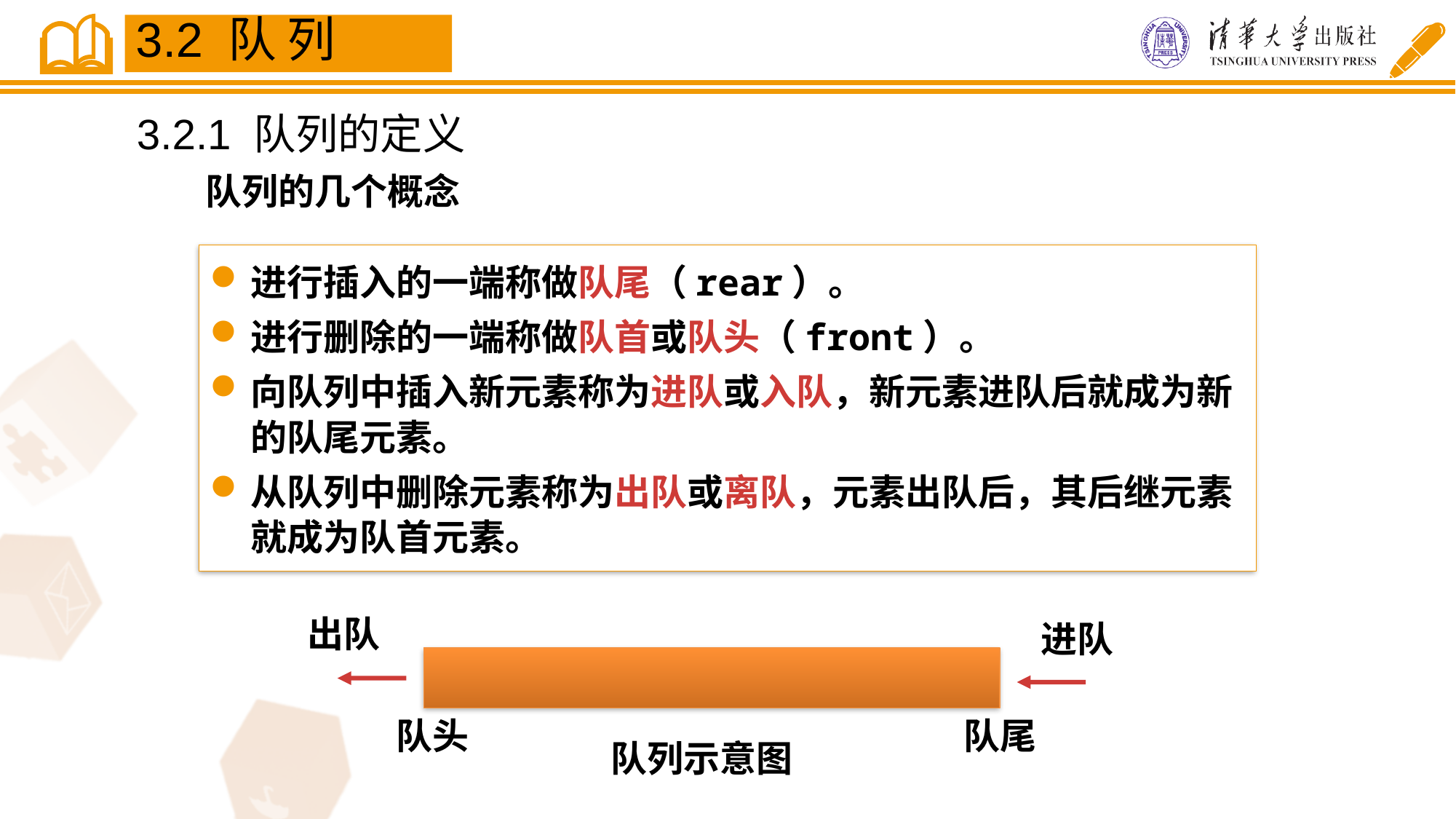

3.2 队 列
3.2.1 队列的定义
队列的几个概念
进行插入的一端称做队尾（rear）。
进行删除的一端称做队首或队头（front）。
向队列中插入新元素称为进队或入队，新元素进队后就成为新的队尾元素。
从队列中删除元素称为出队或离队，元素出队后，其后继元素就成为队首元素。
出队

进队

队头
队尾
队列示意图